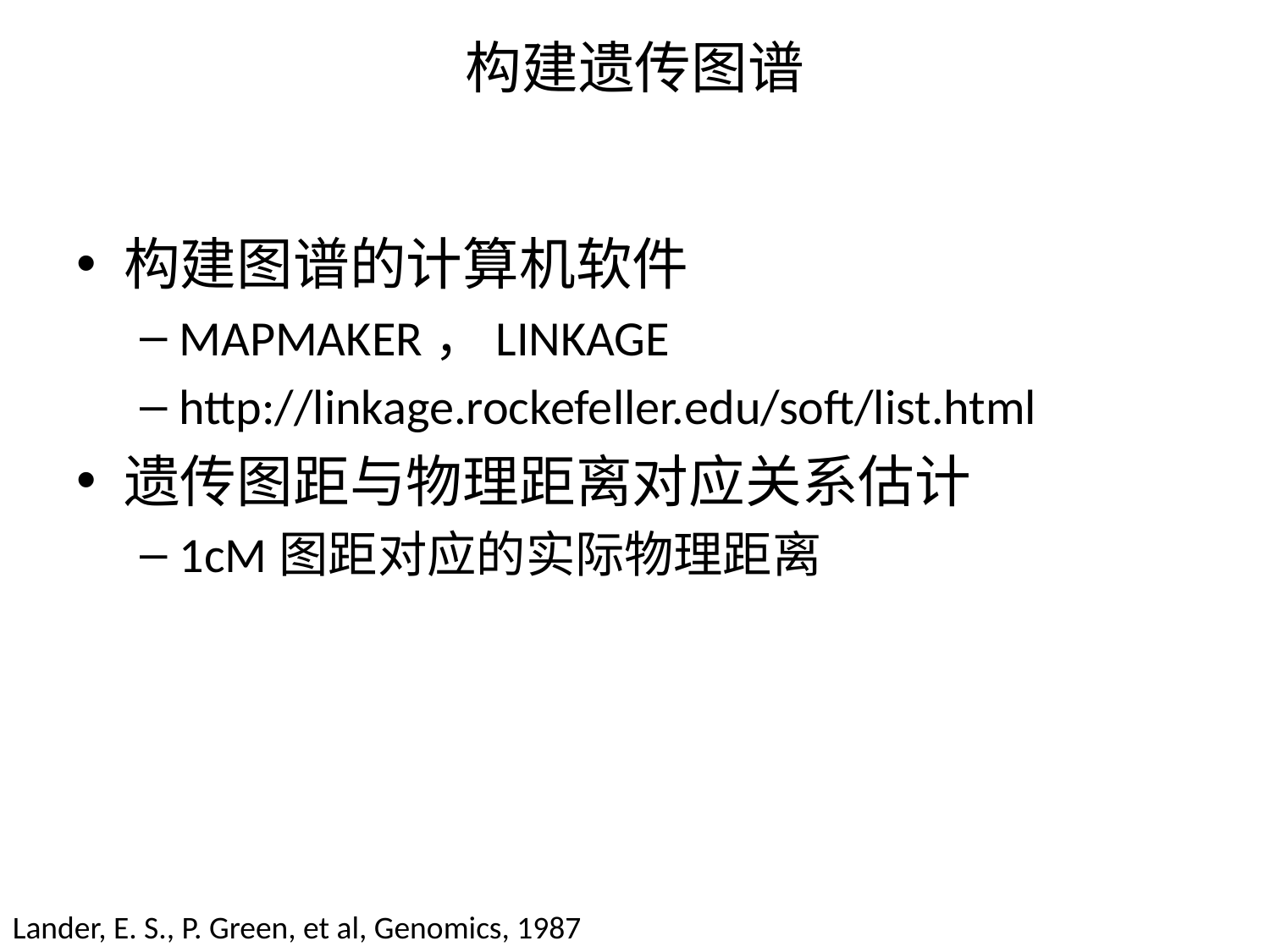

# 构建遗传图谱
构建图谱的计算机软件
MAPMAKER，LINKAGE
http://linkage.rockefeller.edu/soft/list.html
遗传图距与物理距离对应关系估计
1cM图距对应的实际物理距离
Lander, E. S., P. Green, et al, Genomics, 1987